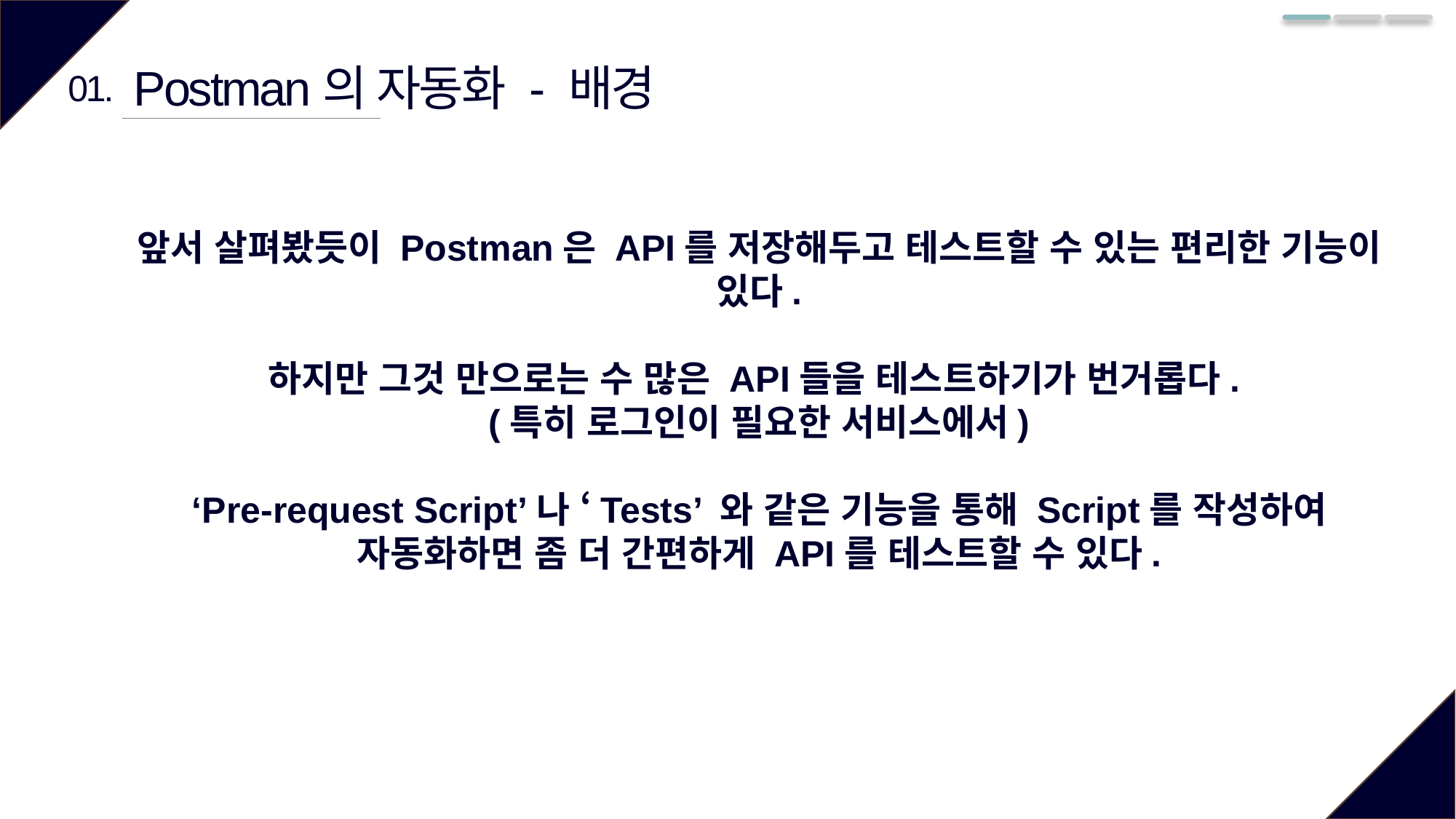

Postman의 자동화 - 배경
01.
앞서 살펴봤듯이 Postman은 API를 저장해두고 테스트할 수 있는 편리한 기능이 있다.

하지만 그것 만으로는 수 많은 API들을 테스트하기가 번거롭다.
(특히 로그인이 필요한 서비스에서)

‘Pre-request Script’나 ‘Tests’ 와 같은 기능을 통해 Script를 작성하여 자동화하면 좀 더 간편하게 API를 테스트할 수 있다.